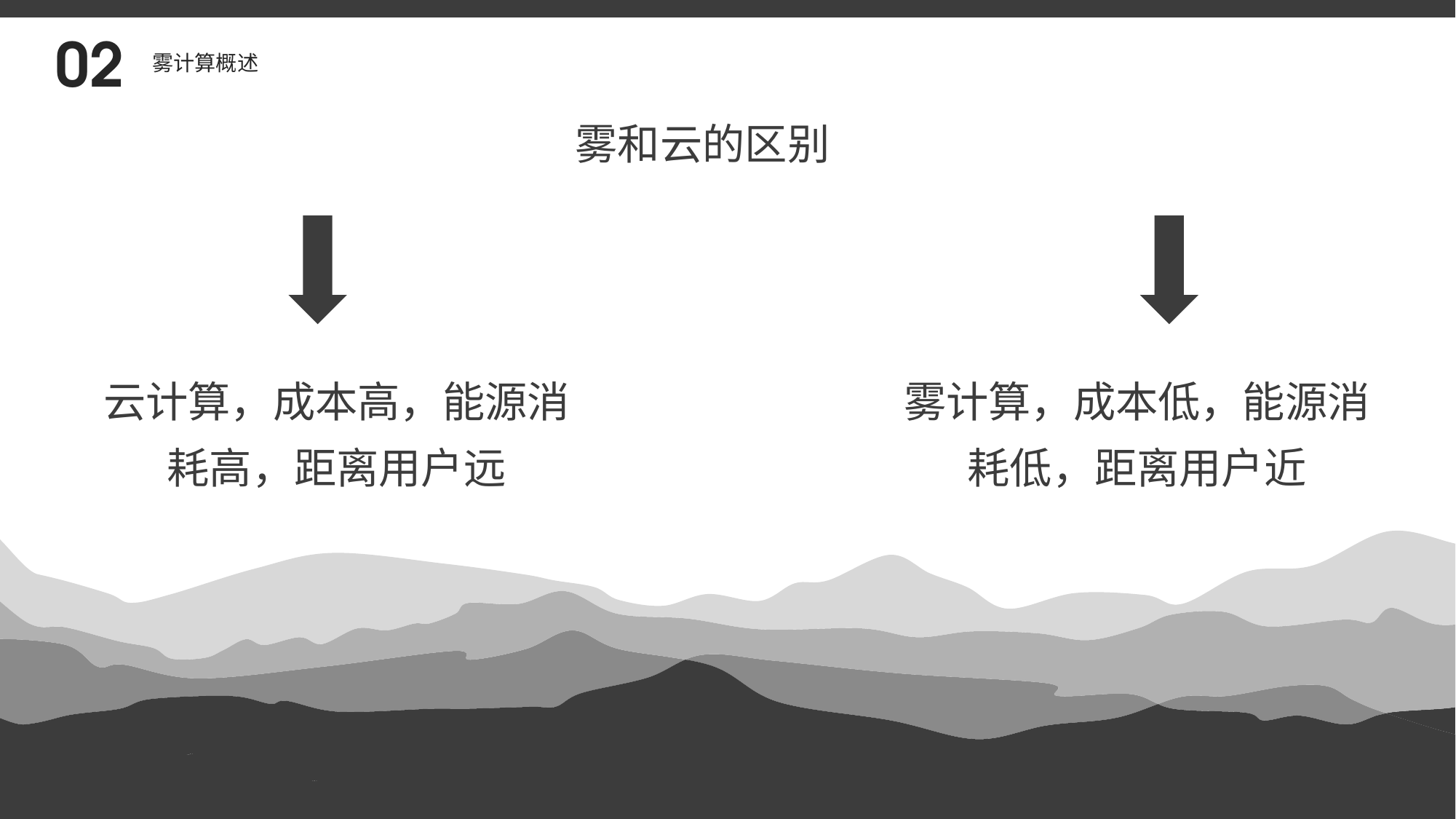

02
雾计算概述
雾和云的区别

云计算，成本高，能源消耗高，距离用户远
雾计算，成本低，能源消耗低，距离用户近